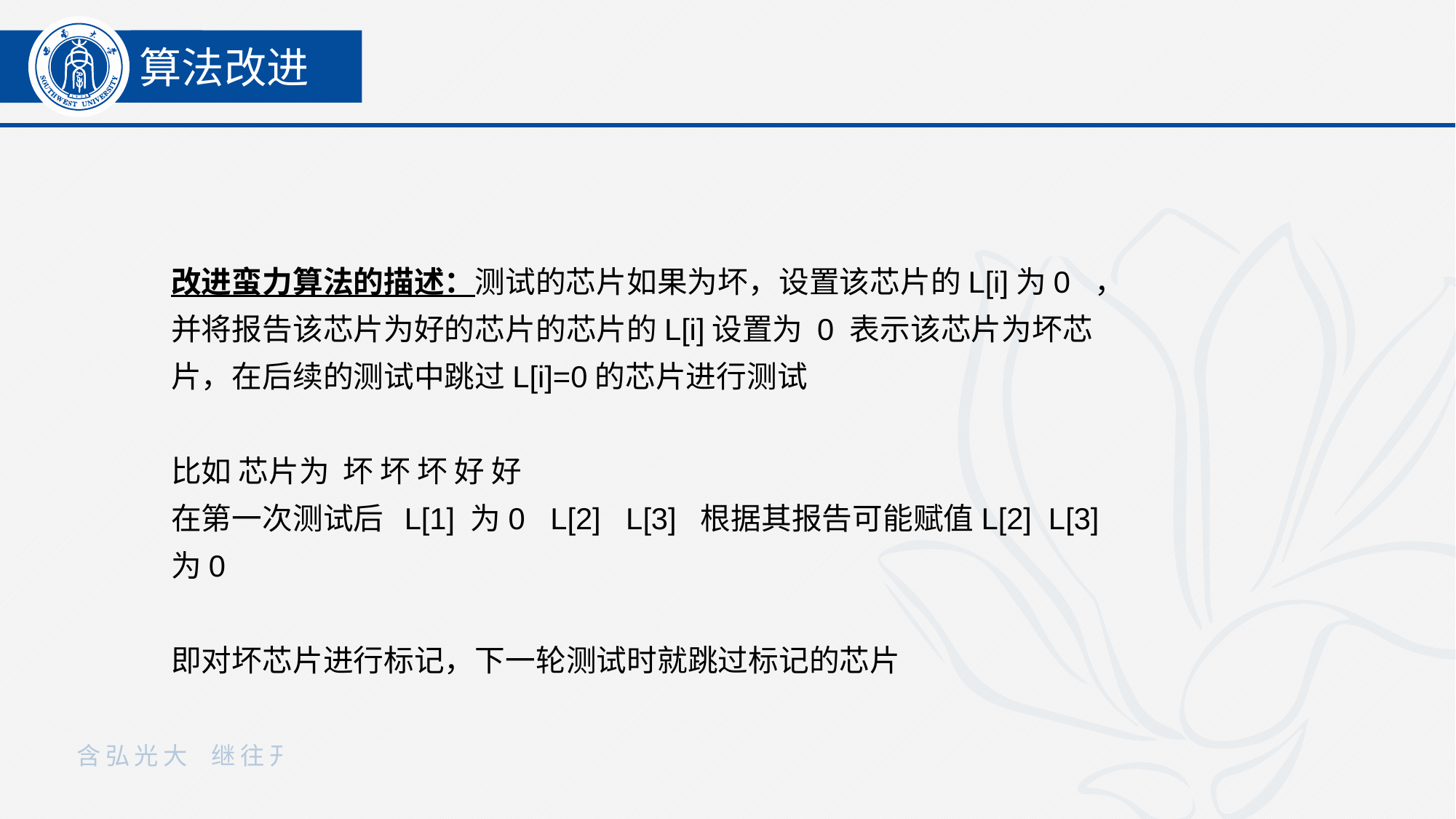

算法改进
改进蛮力算法的描述：测试的芯片如果为坏，设置该芯片的L[i]为0  ，并将报告该芯片为好的芯片的芯片的L[i]设置为 0 表示该芯片为坏芯片，在后续的测试中跳过L[i]=0的芯片进行测试

比如 芯片为  坏 坏 坏 好 好
在第一次测试后  L[1] 为0   L[2]   L[3]  根据其报告可能赋值L[2]  L[3] 为0

即对坏芯片进行标记，下一轮测试时就跳过标记的芯片